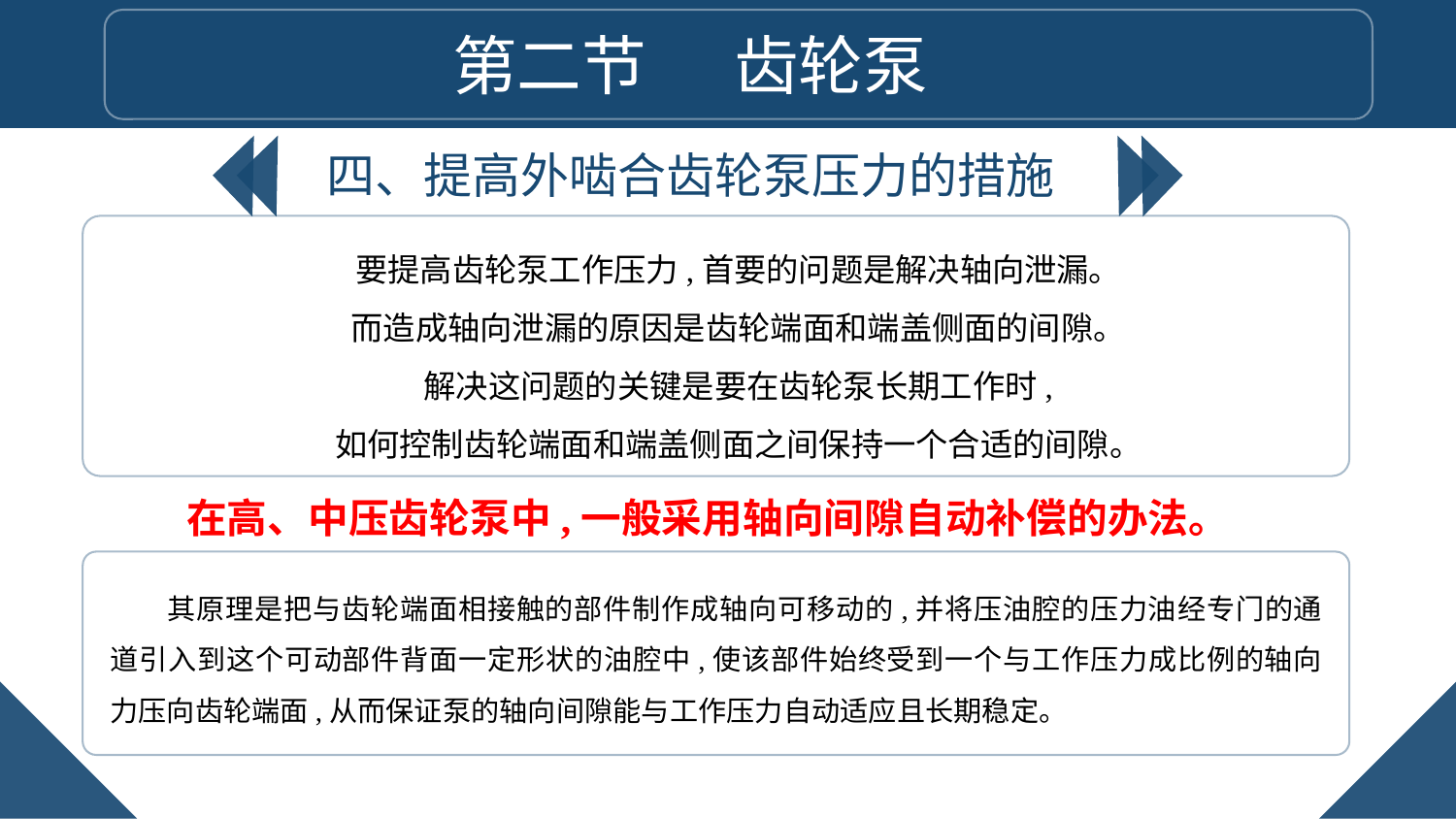

第二节      齿轮泵
四、提高外啮合齿轮泵压力的措施

要提高齿轮泵工作压力,首要的问题是解决轴向泄漏。
而造成轴向泄漏的原因是齿轮端面和端盖侧面的间隙。
解决这问题的关键是要在齿轮泵长期工作时,
如何控制齿轮端面和端盖侧面之间保持一个合适的间隙。
在高、中压齿轮泵中,一般采用轴向间隙自动补偿的办法。

其原理是把与齿轮端面相接触的部件制作成轴向可移动的,并将压油腔的压力油经专门的通道引入到这个可动部件背面一定形状的油腔中,使该部件始终受到一个与工作压力成比例的轴向力压向齿轮端面,从而保证泵的轴向间隙能与工作压力自动适应且长期稳定。